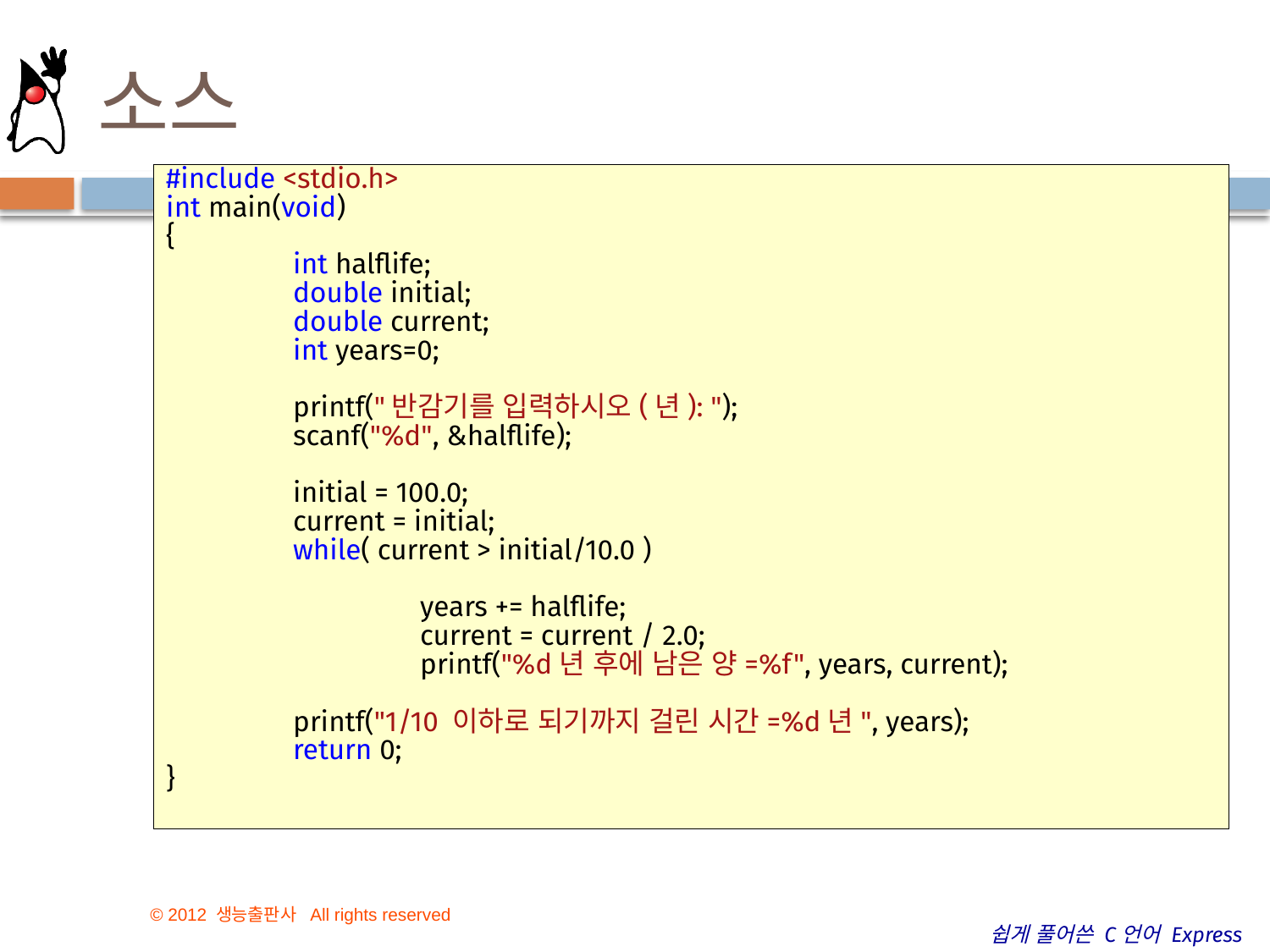

# 소스
#include <stdio.h>
int main(void)
{
	int halflife;
	double initial;
	double current;
	int years=0;

	printf("반감기를 입력하시오(년): ");
	scanf("%d", &halflife);

	initial = 100.0;
	current = initial;
	while( current > initial/10.0 )

		years += halflife;
		current = current / 2.0;
		printf("%d년 후에 남은 양=%f", years, current);

	printf("1/10 이하로 되기까지 걸린 시간=%d년", years);
	return 0;
}